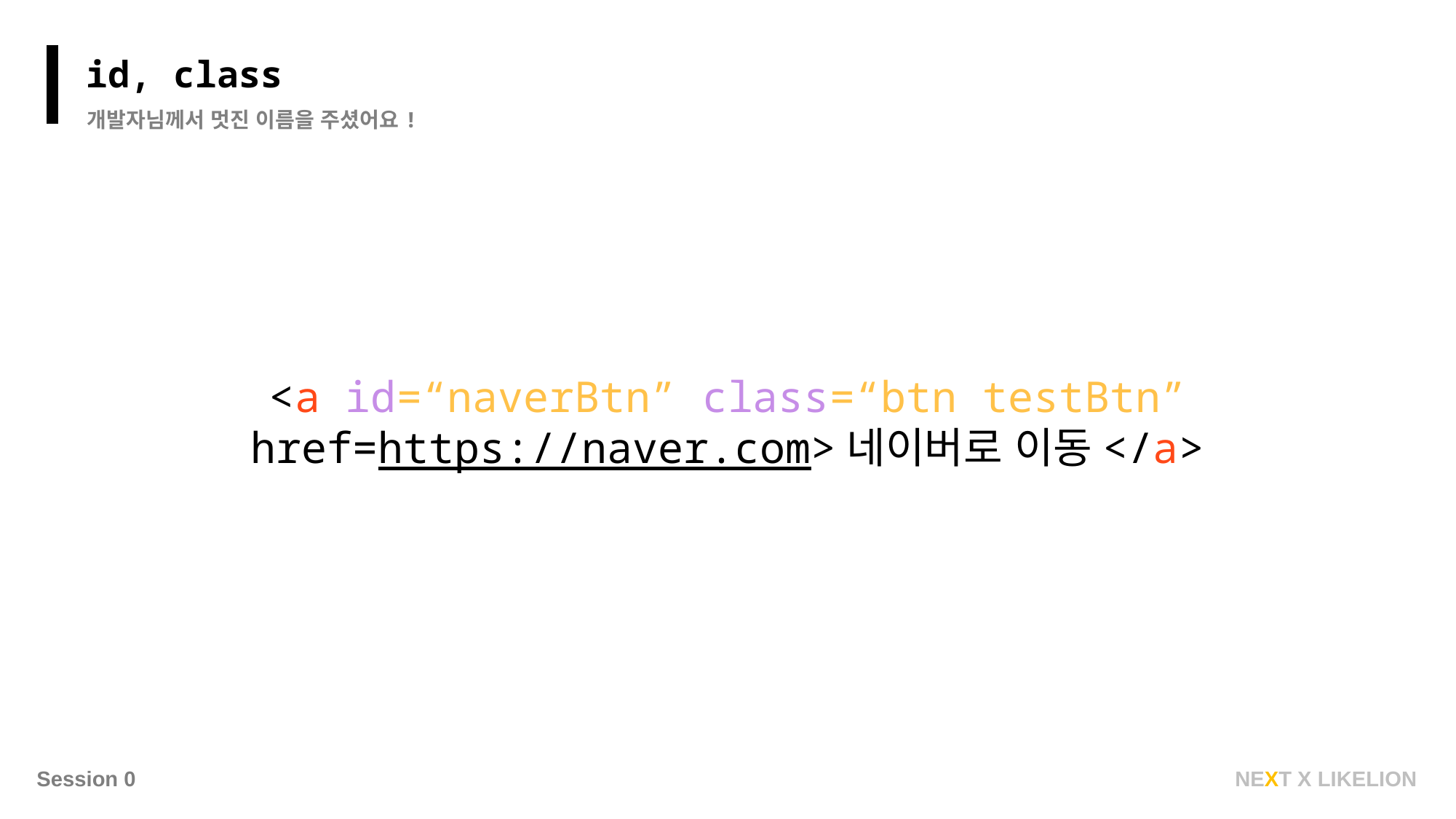

id, class
개발자님께서 멋진 이름을 주셨어요!
<a id=“naverBtn” class=“btn testBtn” href=https://naver.com>네이버로 이동</a>
NEXT X LIKELION
Session 0